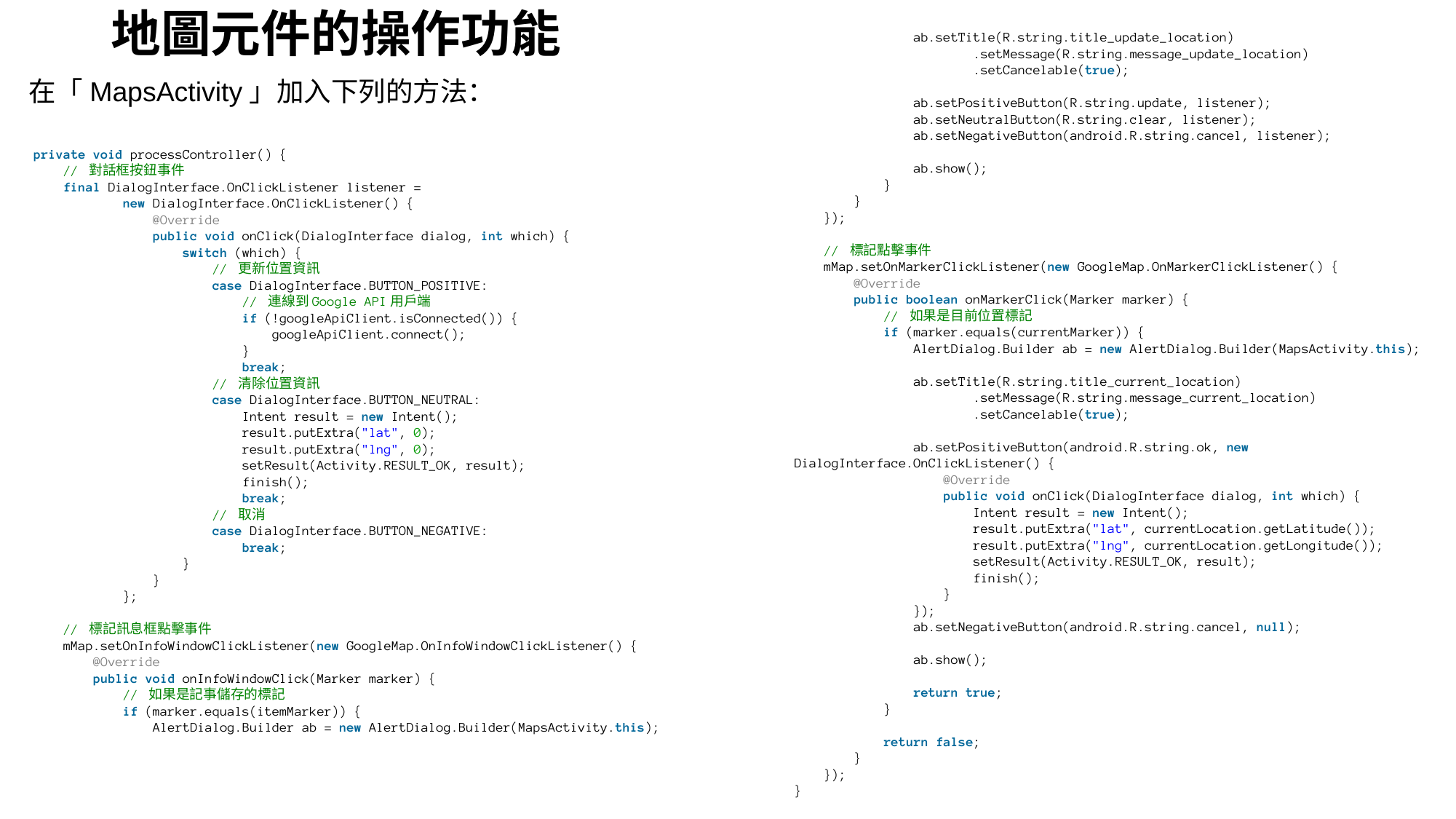

# 地圖元件的操作功能
                ab.setTitle(R.string.title_update_location)
                        .setMessage(R.string.message_update_location)
                        .setCancelable(true);

                ab.setPositiveButton(R.string.update, listener);
                ab.setNeutralButton(R.string.clear, listener);
                ab.setNegativeButton(android.R.string.cancel, listener);

                ab.show();
            }
        }
    });

    // 標記點擊事件
    mMap.setOnMarkerClickListener(new GoogleMap.OnMarkerClickListener() {
        @Override
        public boolean onMarkerClick(Marker marker) {
            // 如果是目前位置標記
            if (marker.equals(currentMarker)) {
                AlertDialog.Builder ab = new AlertDialog.Builder(MapsActivity.this);

                ab.setTitle(R.string.title_current_location)
                        .setMessage(R.string.message_current_location)
                        .setCancelable(true);

                ab.setPositiveButton(android.R.string.ok, new DialogInterface.OnClickListener() {
                    @Override
                    public void onClick(DialogInterface dialog, int which) {
                        Intent result = new Intent();
                        result.putExtra("lat", currentLocation.getLatitude());
                        result.putExtra("lng", currentLocation.getLongitude());
                        setResult(Activity.RESULT_OK, result);
                        finish();
                    }
                });
                ab.setNegativeButton(android.R.string.cancel, null);

                ab.show();

                return true;
            }

            return false;
        }
    });
}
在「MapsActivity」加入下列的方法：
private void processController() {
    // 對話框按鈕事件
    final DialogInterface.OnClickListener listener =
            new DialogInterface.OnClickListener() {
                @Override
                public void onClick(DialogInterface dialog, int which) {
                    switch (which) {
                        // 更新位置資訊
                        case DialogInterface.BUTTON_POSITIVE:
                            // 連線到Google API用戶端
                            if (!googleApiClient.isConnected()) {
                                googleApiClient.connect();
                            }
                            break;
                        // 清除位置資訊
                        case DialogInterface.BUTTON_NEUTRAL:
                            Intent result = new Intent();
                            result.putExtra("lat", 0);
                            result.putExtra("lng", 0);
                            setResult(Activity.RESULT_OK, result);
                            finish();
                            break;
                        // 取消
                        case DialogInterface.BUTTON_NEGATIVE:
                            break;
                    }
                }
            };

    // 標記訊息框點擊事件
    mMap.setOnInfoWindowClickListener(new GoogleMap.OnInfoWindowClickListener() {
        @Override
        public void onInfoWindowClick(Marker marker) {
            // 如果是記事儲存的標記
            if (marker.equals(itemMarker)) {
                AlertDialog.Builder ab = new AlertDialog.Builder(MapsActivity.this);